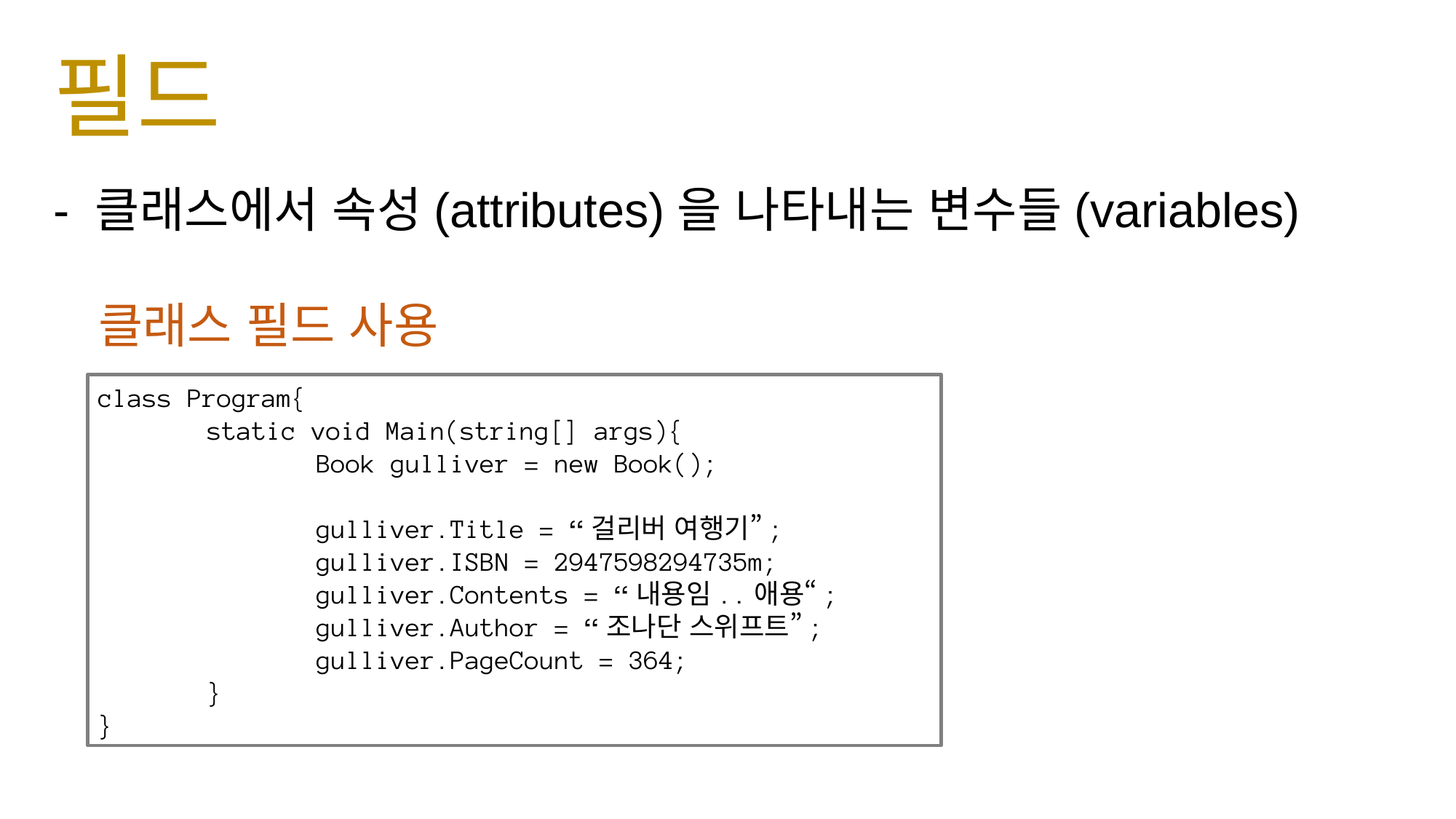

# 필드
- 클래스에서 속성(attributes)을 나타내는 변수들(variables)
클래스 필드 사용
class Program{
	static void Main(string[] args){
		Book gulliver = new Book();

		gulliver.Title = “걸리버 여행기”;
		gulliver.ISBN = 2947598294735m;
		gulliver.Contents = “내용임..애용“;
		gulliver.Author = “조나단 스위프트”;
		gulliver.PageCount = 364;
	}
}